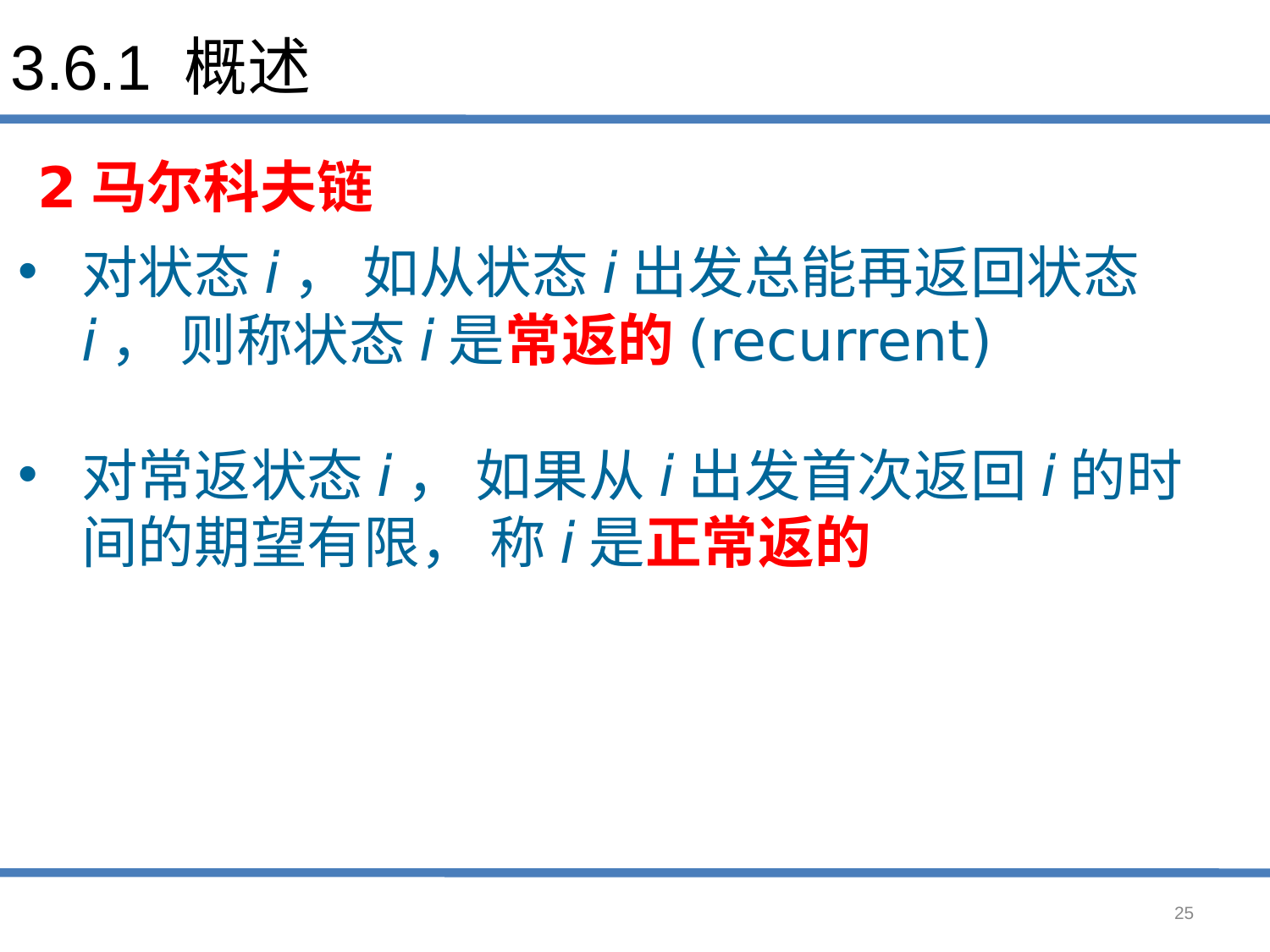

# 3.6.1 概述
2马尔科夫链
对状态i， 如从状态i出发总能再返回状态i， 则称状态i是常返的(recurrent)

对常返状态i， 如果从i出发首次返回i的时间的期望有限， 称i是正常返的
25